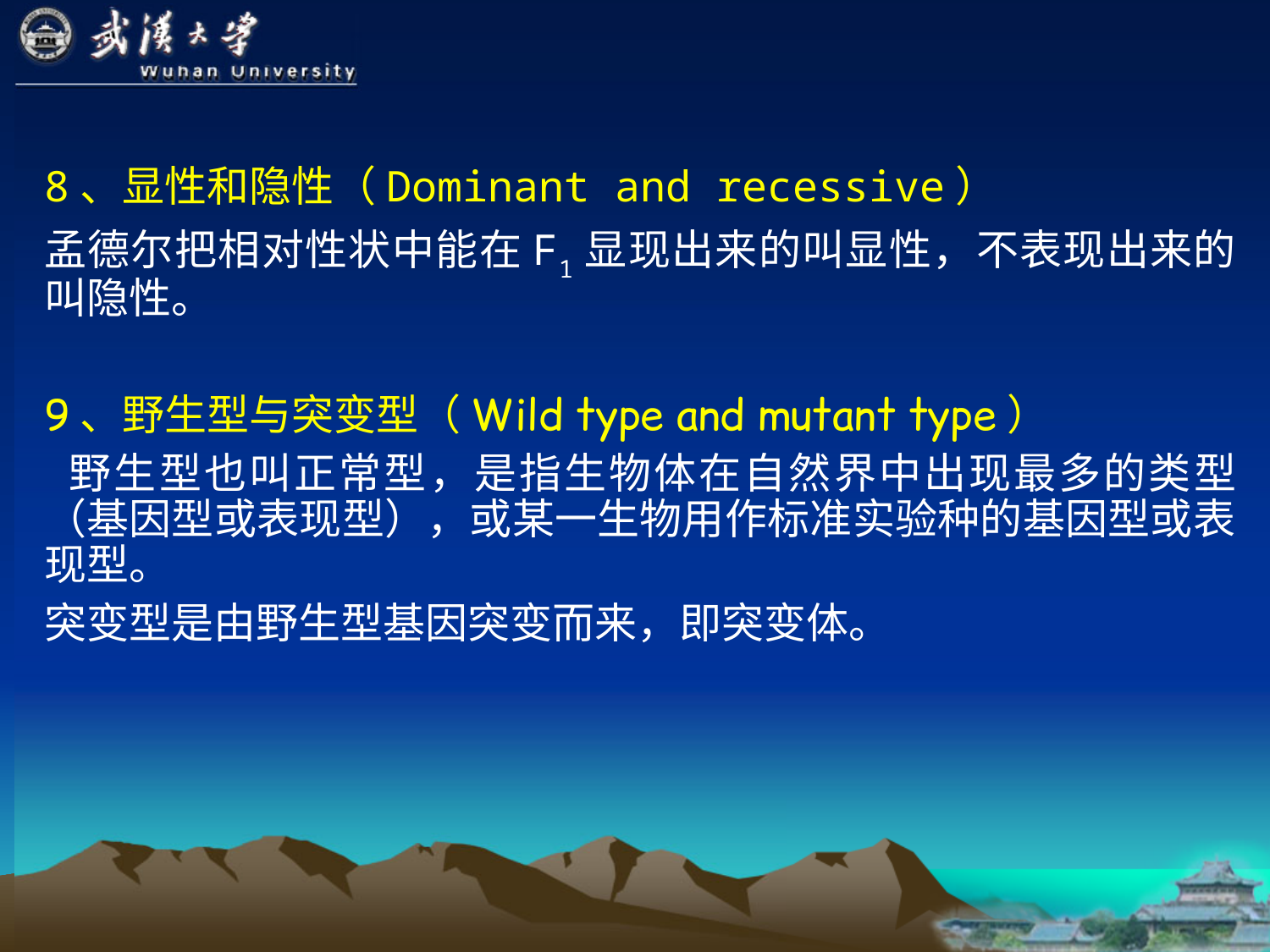

8、显性和隐性（Dominant and recessive）
孟德尔把相对性状中能在F1显现出来的叫显性，不表现出来的叫隐性。

9、野生型与突变型（Wild type and mutant type）
 野生型也叫正常型，是指生物体在自然界中出现最多的类型（基因型或表现型），或某一生物用作标准实验种的基因型或表现型。
突变型是由野生型基因突变而来，即突变体。